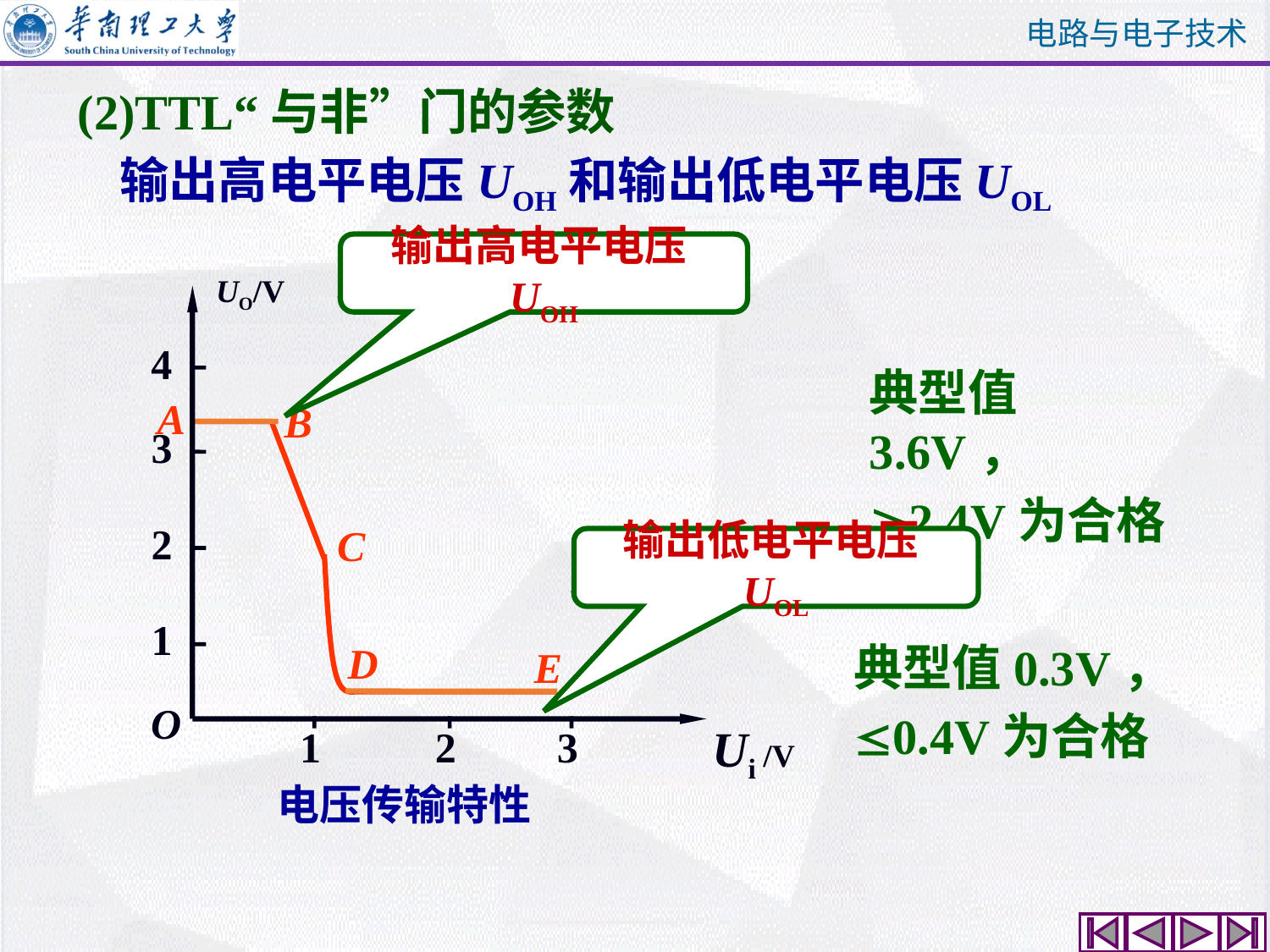

(2)TTL“与非”门的参数
输出高电平电压UOH和输出低电平电压UOL
输出高电平电压UOH
UO/V

4
3
2
1
O
1
2
3
典型值3.6V，
≥2.4V为合格

A
B

C
输出低电平电压UOL

典型值0.3V，
≤0.4V为合格
D
E

   Ui /V
电压传输特性